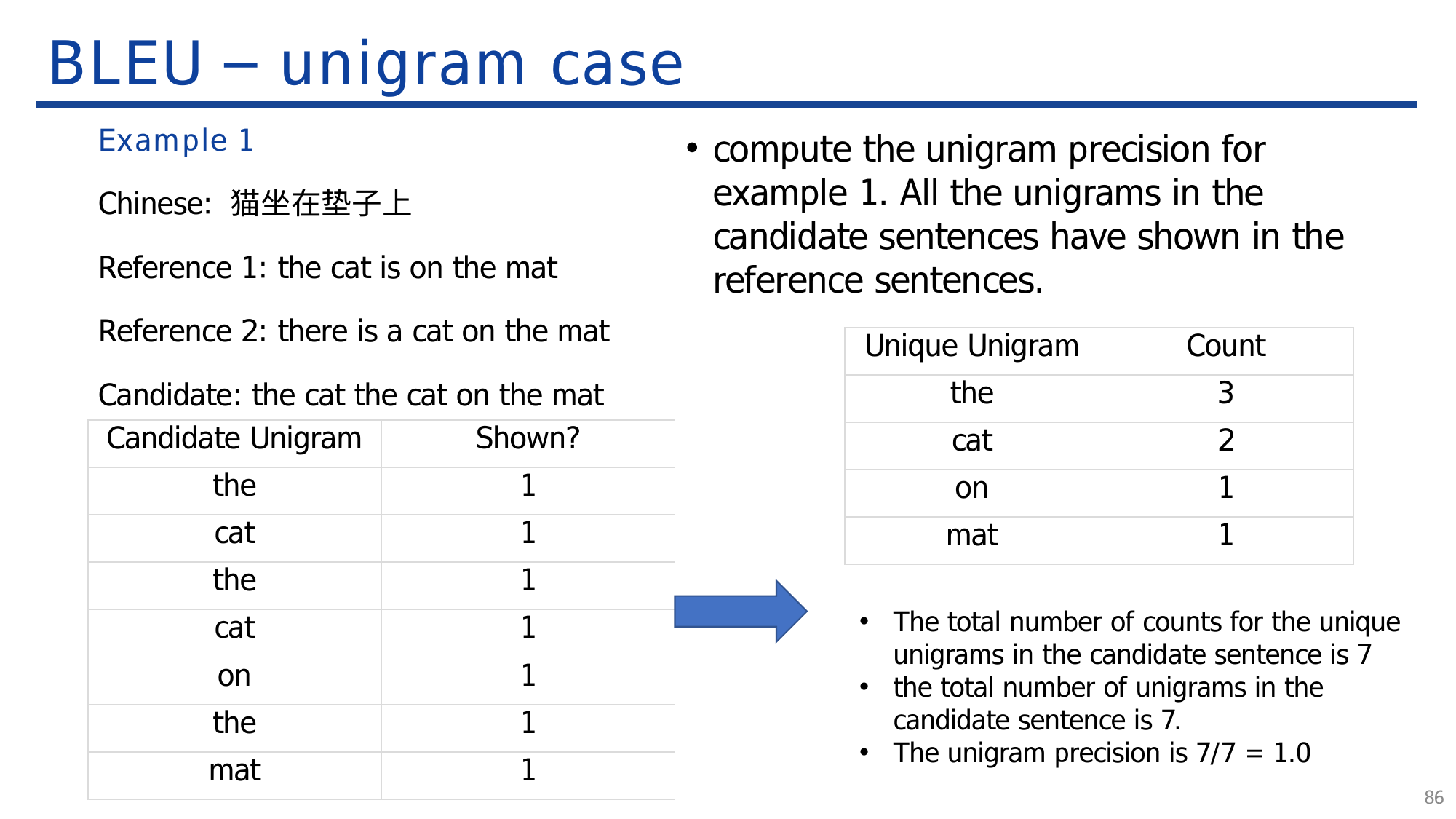

# BLEU – unigram case
Example 1
Chinese: 猫坐在垫子上
Reference 1: the cat is on the mat
Reference 2: there is a cat on the mat
Candidate: the cat the cat on the mat
compute the unigram precision for example 1. All the unigrams in the candidate sentences have shown in the reference sentences.
| Unique Unigram | Count |
| --- | --- |
| the | 3 |
| cat | 2 |
| on | 1 |
| mat | 1 |
| Candidate Unigram | Shown? |
| --- | --- |
| the | 1 |
| cat | 1 |
| the | 1 |
| cat | 1 |
| on | 1 |
| the | 1 |
| mat | 1 |

The total number of counts for the unique unigrams in the candidate sentence is 7
the total number of unigrams in the candidate sentence is 7.
The unigram precision is 7/7 = 1.0
86